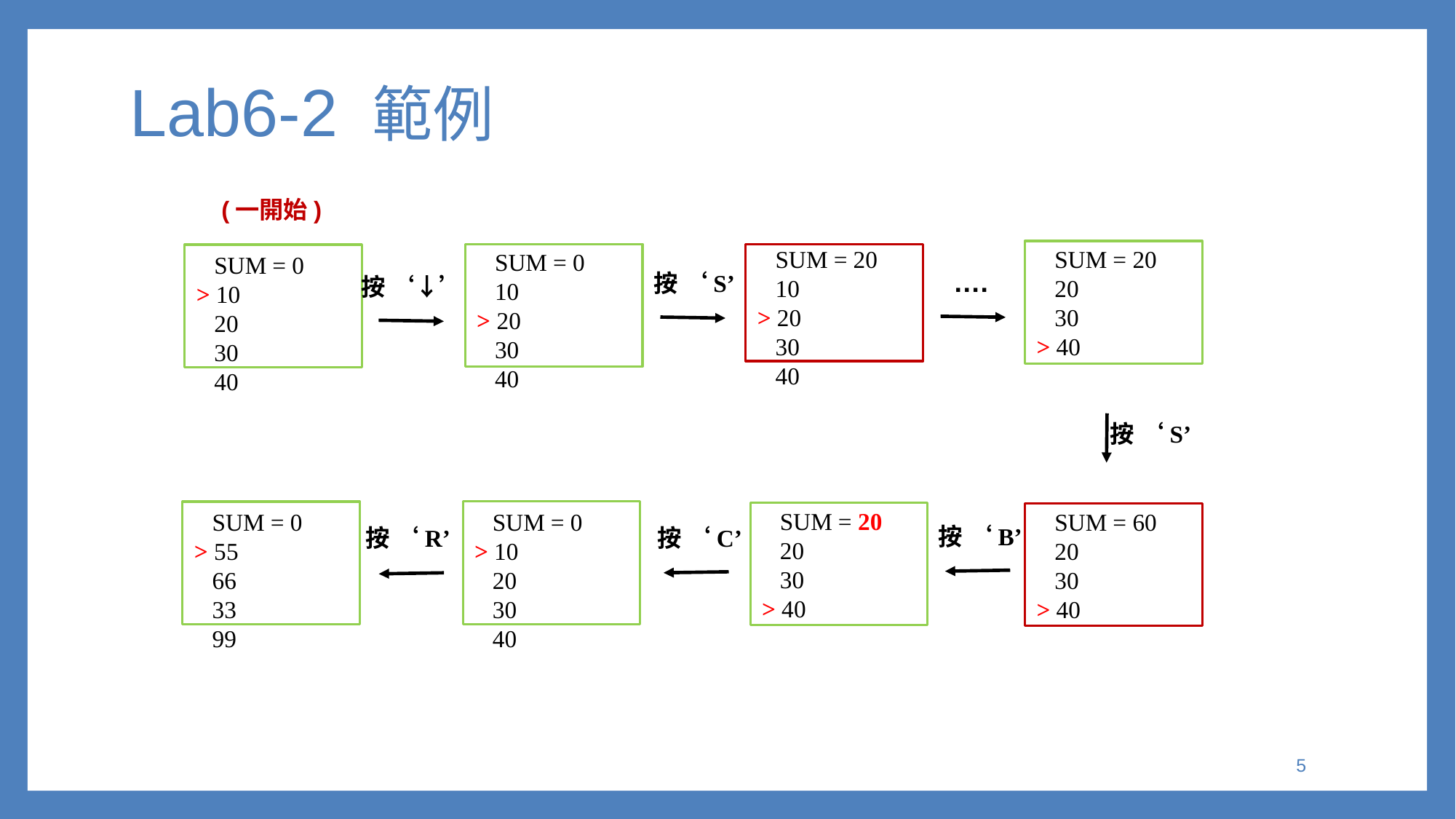

# Lab6-2 範例
(一開始)
   SUM = 20
   10
> 20
   30
   40
   SUM = 20
   20
   30
> 40

   SUM = 0
   10
> 20
   30
   40

   SUM = 0
> 10
   20
   30
   40

….
按 ‘S’
按 ‘↓’
按 ‘S’
   SUM = 20
   20
   30
> 40

   SUM = 0
> 10
   20
   30
   40

   SUM = 60
   20
   30
> 40

   SUM = 0
> 55
   66
   33
   99

按 ‘B’
按 ‘R’
按 ‘C’
5